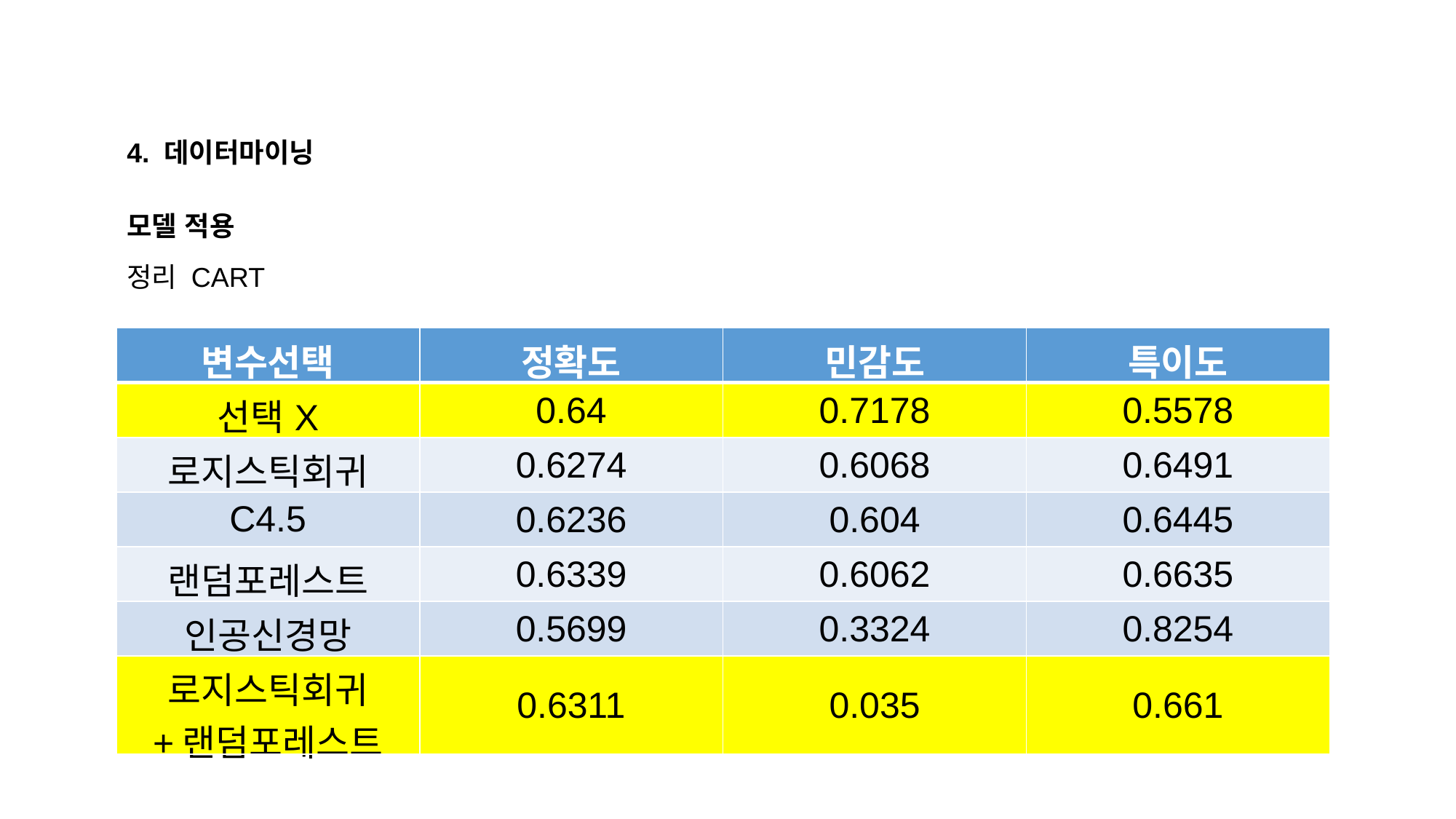

4. 데이터마이닝
모델 적용
정리 CART
| 변수선택 | 정확도 | 민감도 | 특이도 |
| --- | --- | --- | --- |
| 선택X | 0.64 | 0.7178 | 0.5578 |
| 로지스틱회귀 | 0.6274 | 0.6068 | 0.6491 |
| C4.5 | 0.6236 | 0.604 | 0.6445 |
| 랜덤포레스트 | 0.6339 | 0.6062 | 0.6635 |
| 인공신경망 | 0.5699 | 0.3324 | 0.8254 |
| 로지스틱회귀 +랜덤포레스트 | 0.6311 | 0.035 | 0.661 |